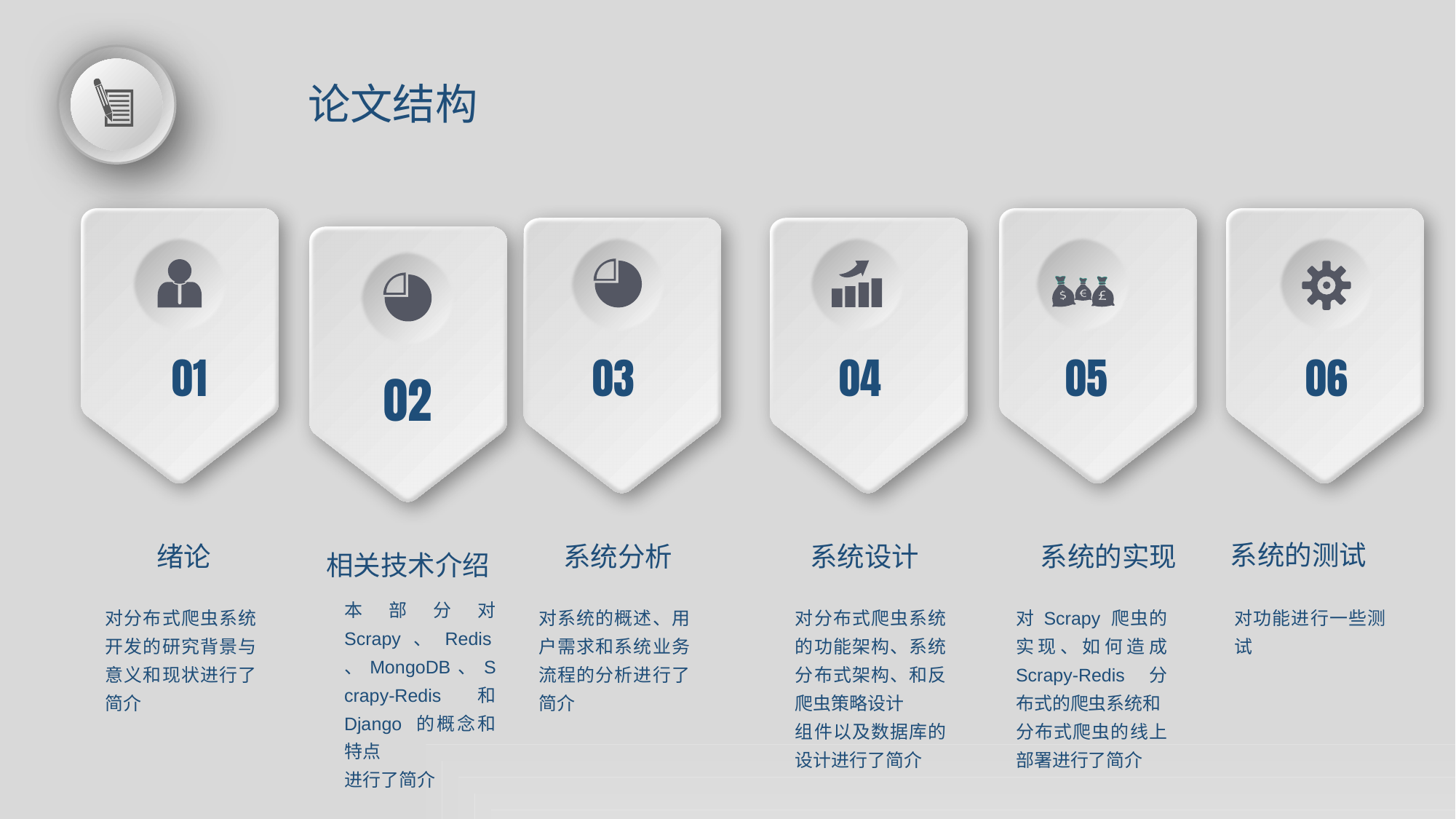

论文结构

01
03
04
05
06
02
系统的测试
系统的实现
绪论
系统分析
系统设计
相关技术介绍
本部分对 Scrapy、Redis、MongoDB、Scrapy-Redis 和 Django 的概念和特点
进行了简介
对分布式爬虫系统开发的研究背景与意义和现状进行了简介
对系统的概述、用户需求和系统业务流程的分析进行了简介
对分布式爬虫系统的功能架构、系统分布式架构、和反爬虫策略设计
组件以及数据库的设计进行了简介
对 Scrapy 爬虫的实现、如何造成 Scrapy-Redis 分布式的爬虫系统和
分布式爬虫的线上部署进行了简介
对功能进行一些测试